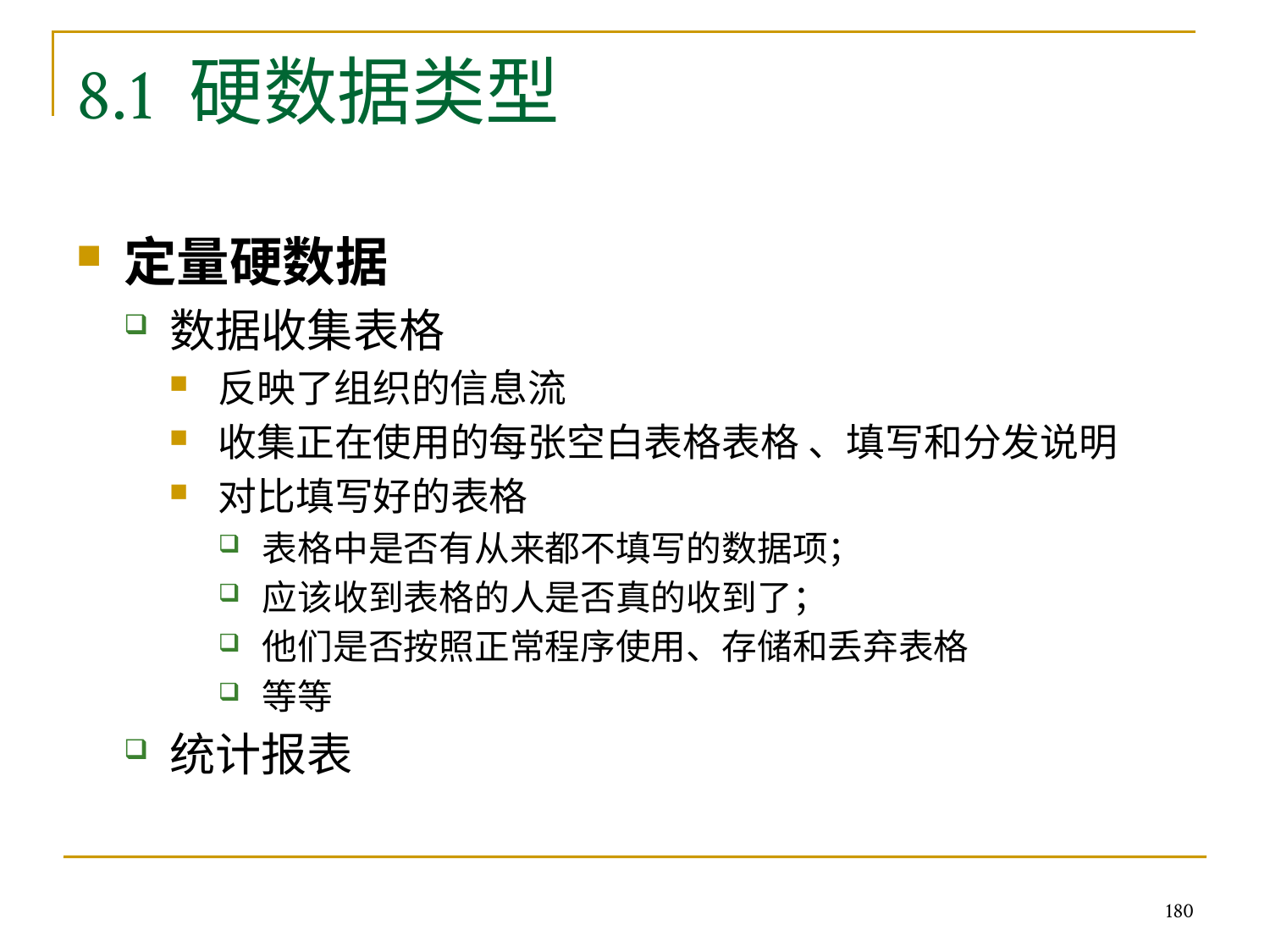

# 8.1 硬数据类型
定量硬数据
数据收集表格
反映了组织的信息流
收集正在使用的每张空白表格表格 、填写和分发说明
对比填写好的表格
表格中是否有从来都不填写的数据项；
应该收到表格的人是否真的收到了；
他们是否按照正常程序使用、存储和丢弃表格
等等
统计报表
180